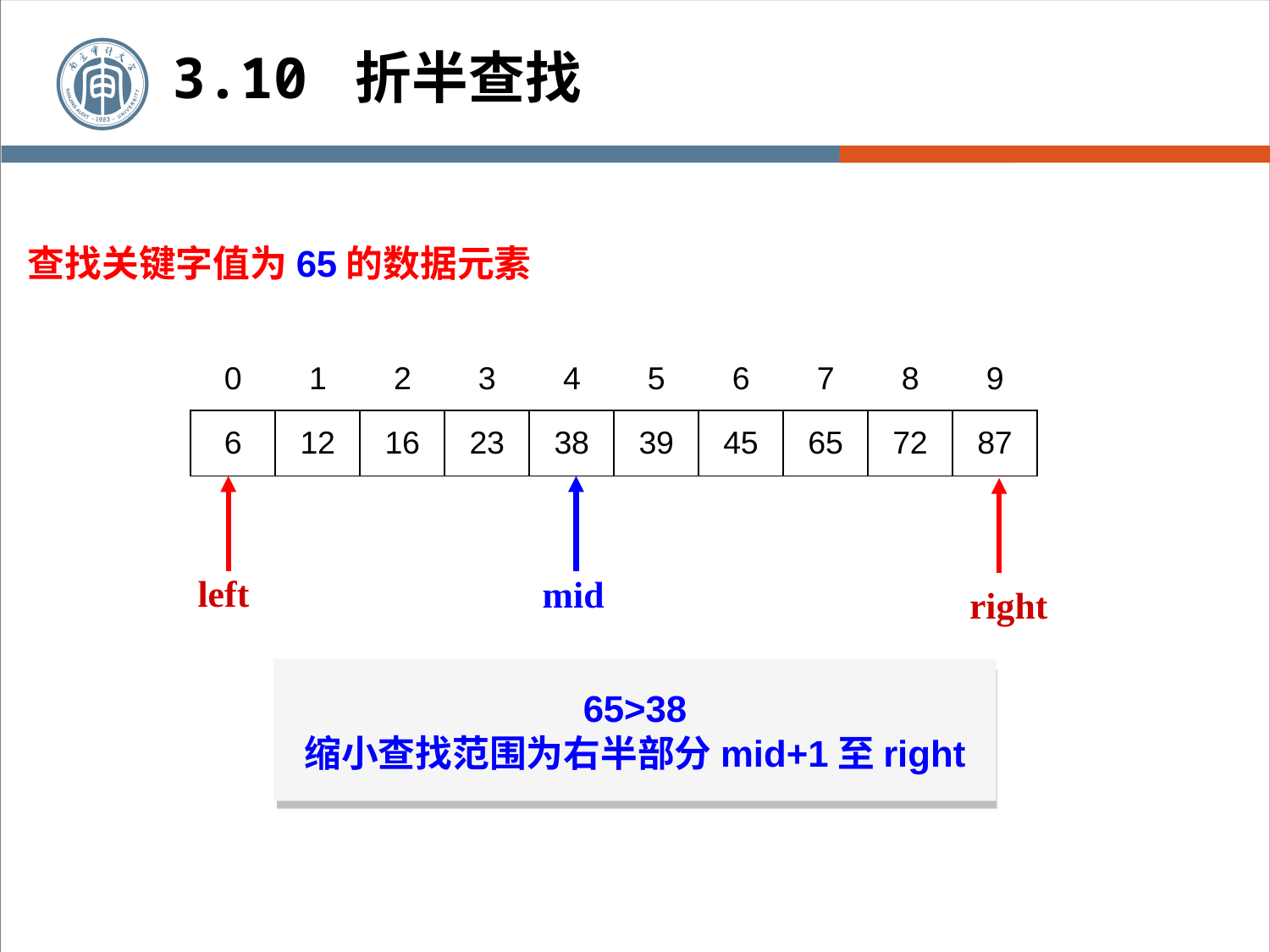

3.10 折半查找
查找关键字值为65的数据元素
| 0 | 1 | 2 | 3 | 4 | 5 | 6 | 7 | 8 | 9 |
| --- | --- | --- | --- | --- | --- | --- | --- | --- | --- |
| 6 | 12 | 16 | 23 | 38 | 39 | 45 | 65 | 72 | 87 |
| --- | --- | --- | --- | --- | --- | --- | --- | --- | --- |
left
mid
right
65>38
缩小查找范围为右半部分mid+1至right